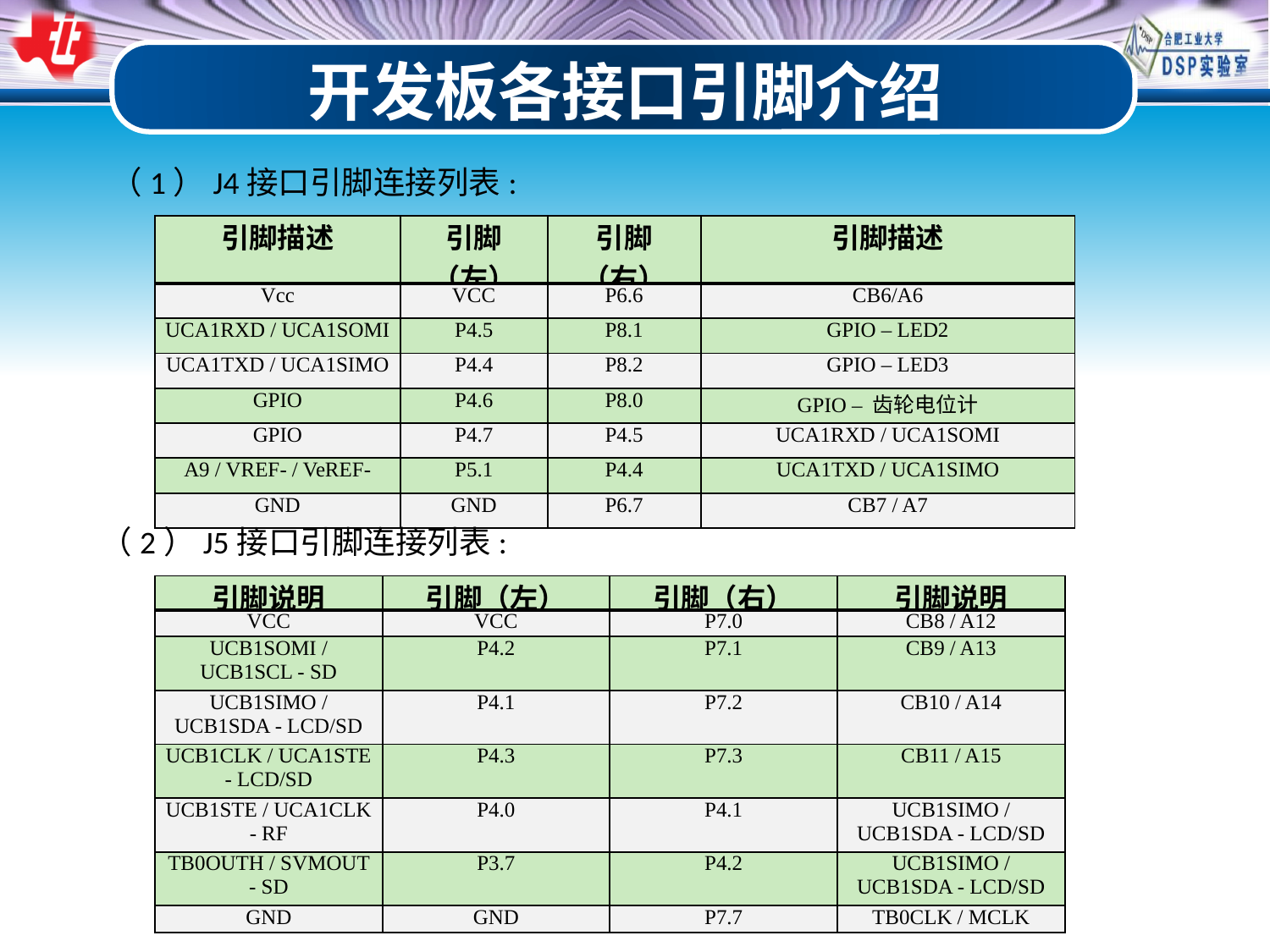

开发板各接口引脚介绍
（1）J4接口引脚连接列表:
| 引脚描述 | 引脚（左） | 引脚（右） | 引脚描述 |
| --- | --- | --- | --- |
| Vcc | VCC | P6.6 | CB6/A6 |
| UCA1RXD / UCA1SOMI | P4.5 | P8.1 | GPIO – LED2 |
| UCA1TXD / UCA1SIMO | P4.4 | P8.2 | GPIO – LED3 |
| GPIO | P4.6 | P8.0 | GPIO – 齿轮电位计 |
| GPIO | P4.7 | P4.5 | UCA1RXD / UCA1SOMI |
| A9 / VREF- / VeREF- | P5.1 | P4.4 | UCA1TXD / UCA1SIMO |
| GND | GND | P6.7 | CB7 / A7 |
（2）J5接口引脚连接列表:
| 引脚说明 | 引脚（左） | 引脚（右） | 引脚说明 |
| --- | --- | --- | --- |
| VCC | VCC | P7.0 | CB8 / A12 |
| UCB1SOMI / UCB1SCL - SD | P4.2 | P7.1 | CB9 / A13 |
| UCB1SIMO / UCB1SDA - LCD/SD | P4.1 | P7.2 | CB10 / A14 |
| UCB1CLK / UCA1STE - LCD/SD | P4.3 | P7.3 | CB11 / A15 |
| UCB1STE / UCA1CLK - RF | P4.0 | P4.1 | UCB1SIMO / UCB1SDA - LCD/SD |
| TB0OUTH / SVMOUT - SD | P3.7 | P4.2 | UCB1SIMO / UCB1SDA - LCD/SD |
| GND | GND | P7.7 | TB0CLK / MCLK |